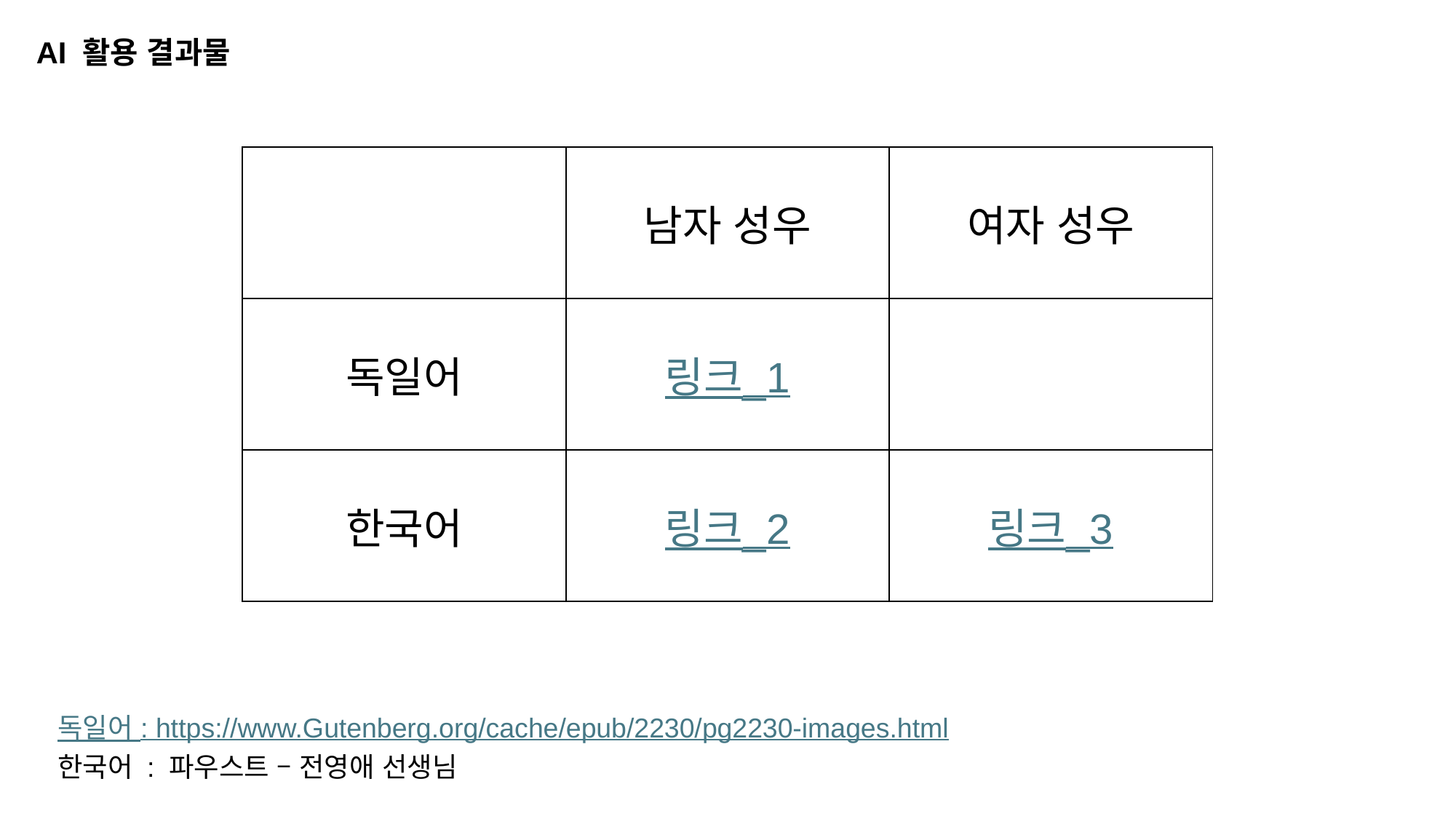

AI 활용 결과물
|  | 남자 성우 | 여자 성우 |
| --- | --- | --- |
| 독일어 | 링크\_1 |  |
| 한국어 | 링크\_2 | 링크\_3 |
독일어 : https://www.Gutenberg.org/cache/epub/2230/pg2230-images.html
한국어 : 파우스트 – 전영애 선생님